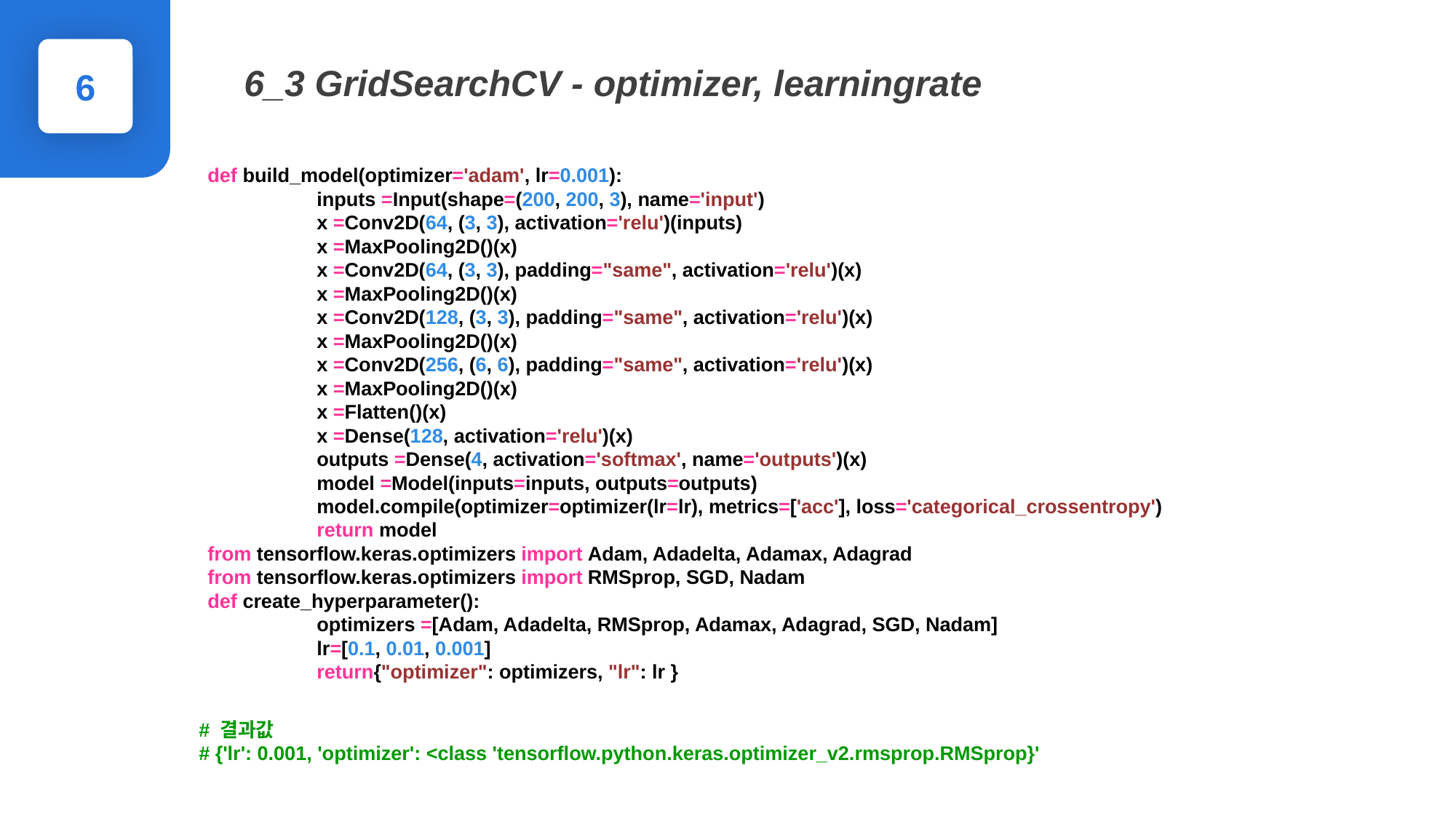

6_3 GridSearchCV - optimizer, learningrate

6
PPTBIZCAM

def build_model(optimizer='adam', lr=0.001):
	inputs =Input(shape=(200, 200, 3), name='input')
	x =Conv2D(64, (3, 3), activation='relu')(inputs)
	x =MaxPooling2D()(x)
	x =Conv2D(64, (3, 3), padding="same", activation='relu')(x)
	x =MaxPooling2D()(x)
	x =Conv2D(128, (3, 3), padding="same", activation='relu')(x)
	x =MaxPooling2D()(x)
	x =Conv2D(256, (6, 6), padding="same", activation='relu')(x)
	x =MaxPooling2D()(x)
	x =Flatten()(x)
	x =Dense(128, activation='relu')(x)
	outputs =Dense(4, activation='softmax', name='outputs')(x)
	model =Model(inputs=inputs, outputs=outputs)
	model.compile(optimizer=optimizer(lr=lr), metrics=['acc'], loss='categorical_crossentropy')
	return model
from tensorflow.keras.optimizers import Adam, Adadelta, Adamax, Adagrad
from tensorflow.keras.optimizers import RMSprop, SGD, Nadam
def create_hyperparameter():
	optimizers =[Adam, Adadelta, RMSprop, Adamax, Adagrad, SGD, Nadam]
	lr=[0.1, 0.01, 0.001]
	return{"optimizer": optimizers, "lr": lr }
# 결과값
# {'lr': 0.001, 'optimizer': <class 'tensorflow.python.keras.optimizer_v2.rmsprop.RMSprop}'